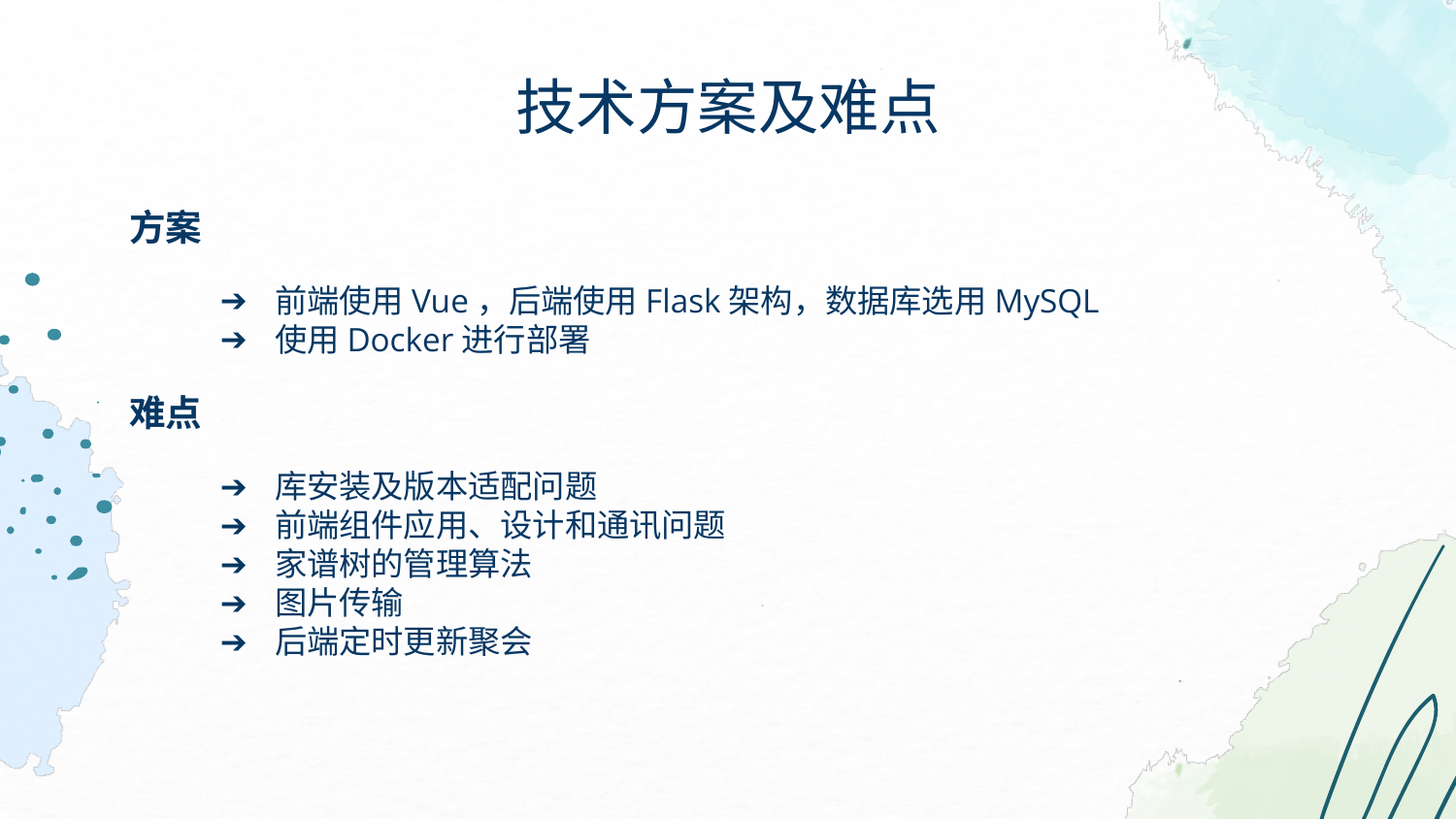

# 技术方案及难点
方案
前端使用Vue，后端使用Flask架构，数据库选用MySQL
使用Docker进行部署
难点
库安装及版本适配问题
前端组件应用、设计和通讯问题
家谱树的管理算法
图片传输
后端定时更新聚会